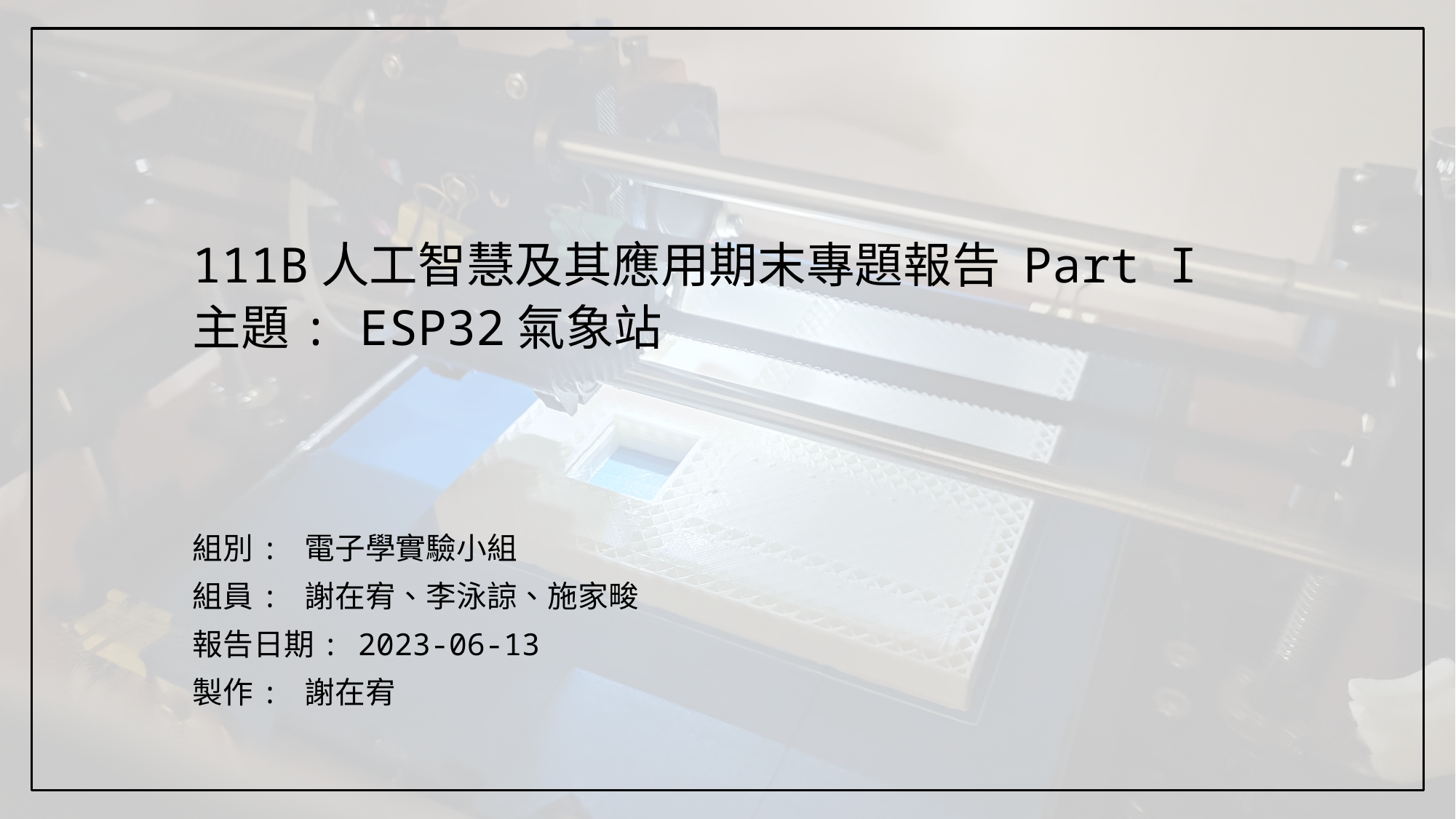

# 111B人工智慧及其應用期末專題報告 Part I  主題: ESP32氣象站
組別: 電子學實驗小組
組員: 謝在宥、李泳諒、施家畯
報告日期: 2023-06-13
製作: 謝在宥